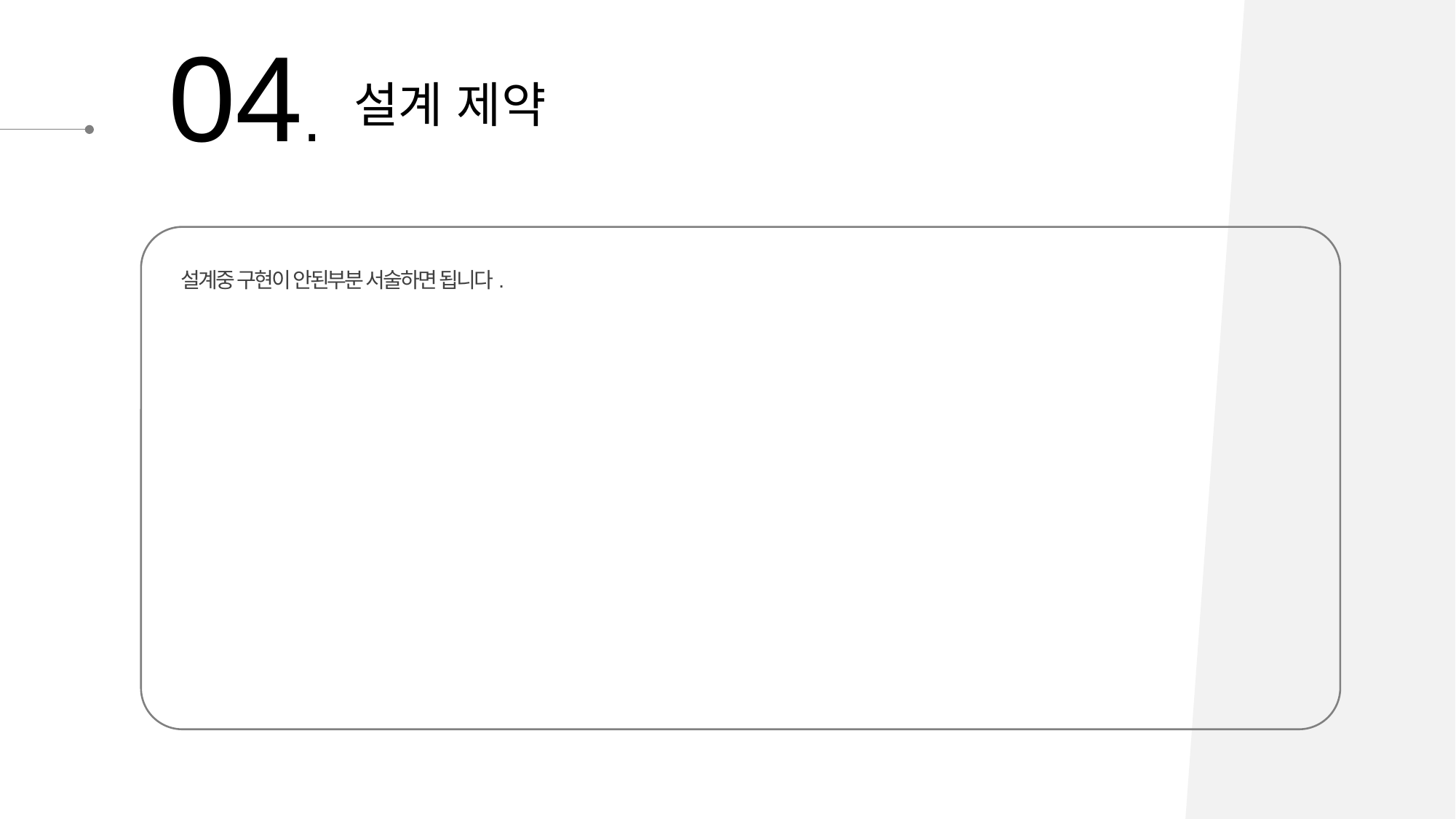

04.
설계 제약

설계중 구현이 안된부분 서술하면 됩니다.